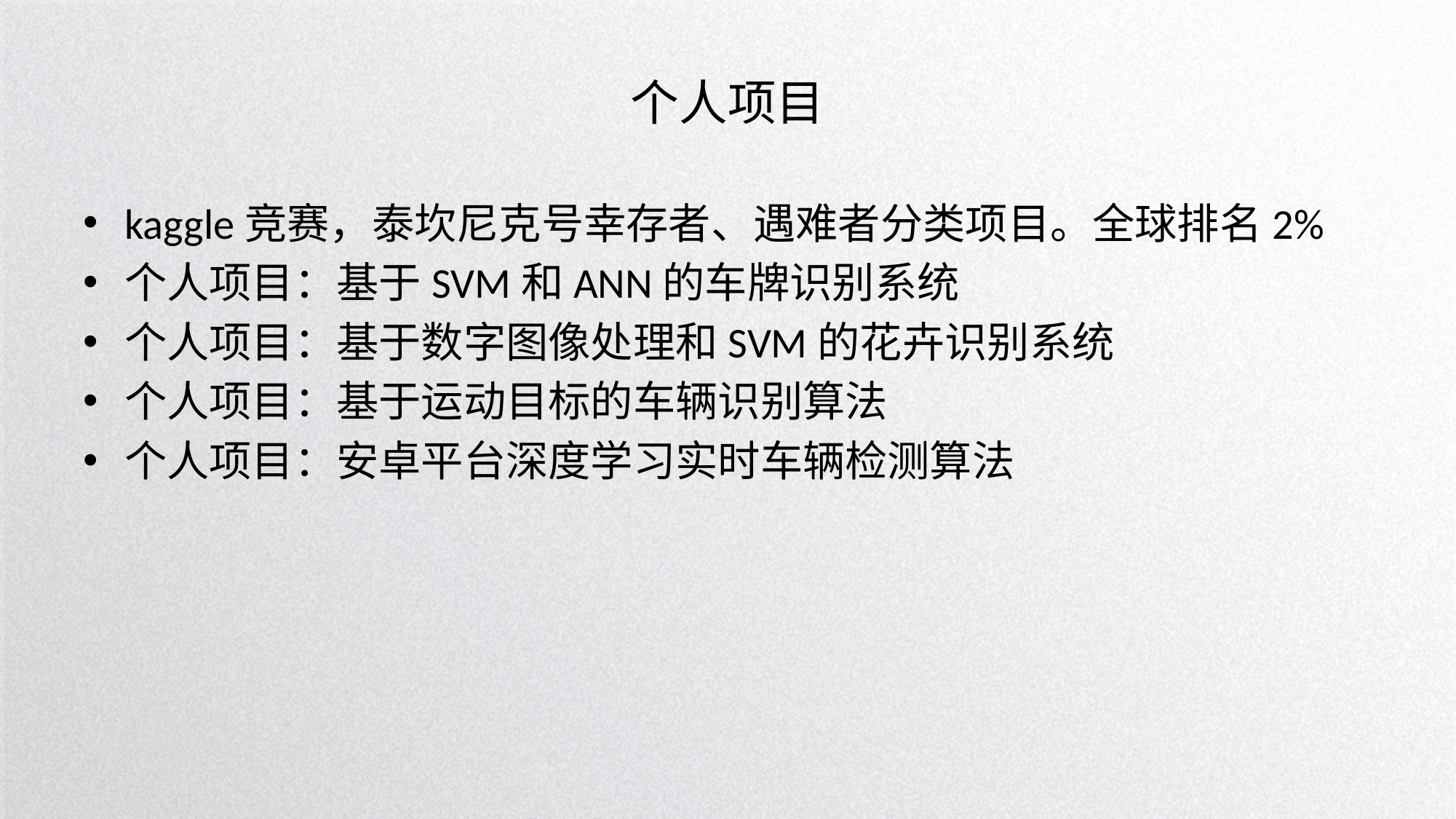

# 个人项目
kaggle竞赛，泰坎尼克号幸存者、遇难者分类项目。全球排名2%
个人项目：基于SVM和ANN的车牌识别系统
个人项目：基于数字图像处理和SVM的花卉识别系统
个人项目：基于运动目标的车辆识别算法
个人项目：安卓平台深度学习实时车辆检测算法